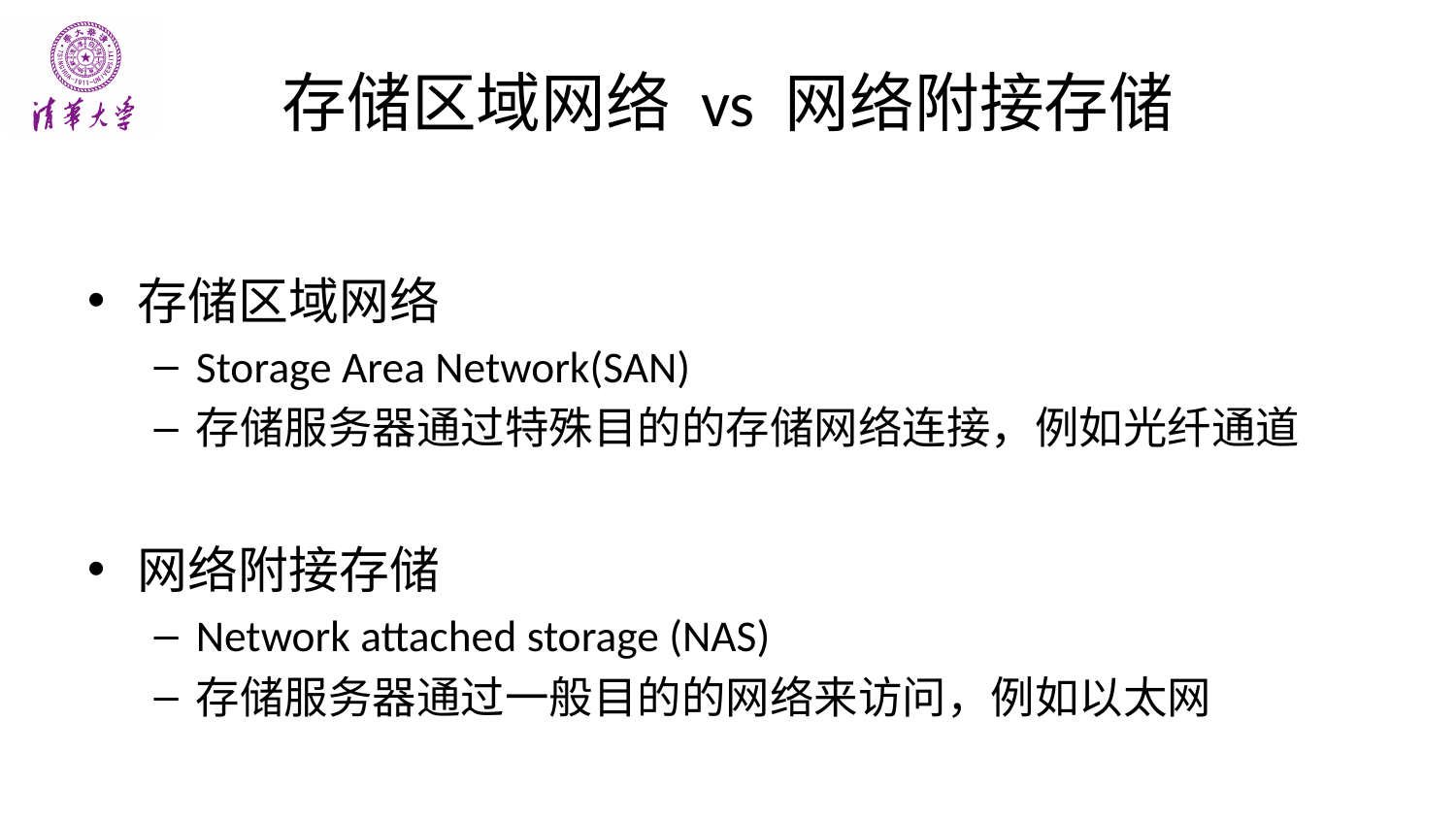

# 存储区域网络 vs 网络附接存储

存储区域网络
Storage Area Network(SAN)
存储服务器通过特殊目的的存储网络连接，例如光纤通道

网络附接存储
Network attached storage (NAS)
存储服务器通过一般目的的网络来访问，例如以太网